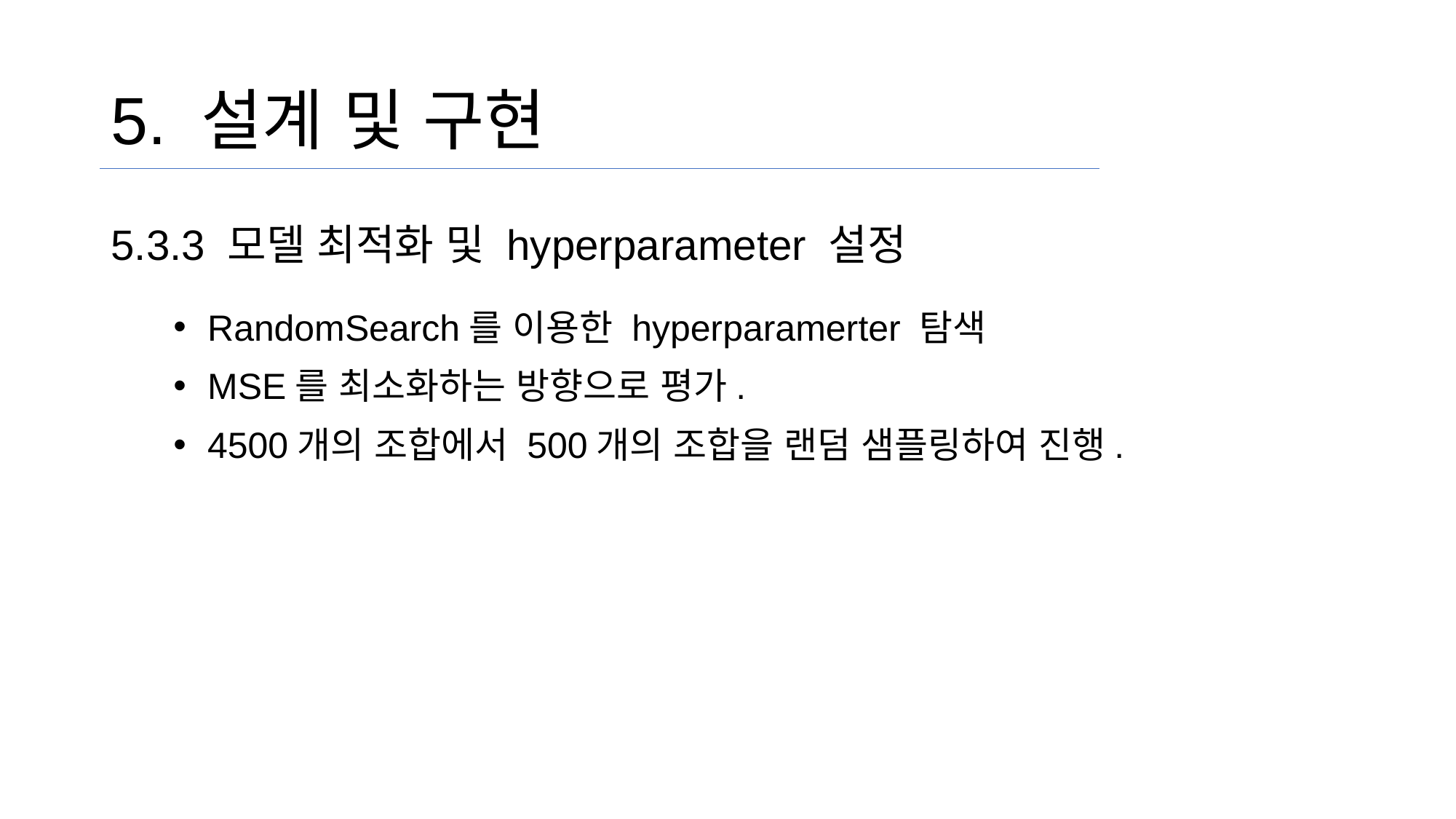

# 5. 설계 및 구현
5.3.3 모델 최적화 및 hyperparameter 설정
RandomSearch를 이용한 hyperparamerter 탐색
MSE를 최소화하는 방향으로 평가.
4500개의 조합에서 500개의 조합을 랜덤 샘플링하여 진행.